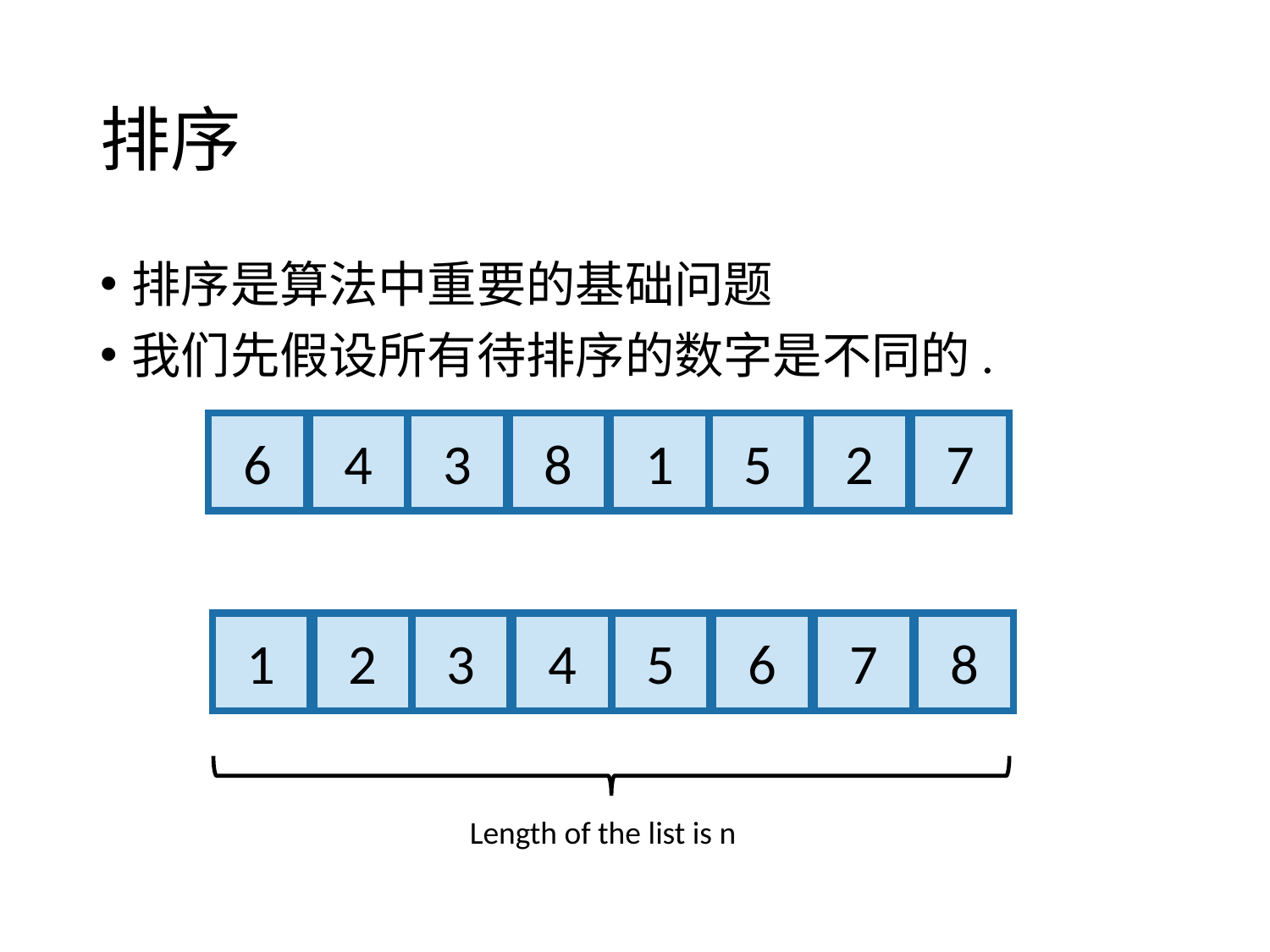

# 排序
排序是算法中重要的基础问题
我们先假设所有待排序的数字是不同的.

6
4
3
8
1
5
2
7
1
2
3
4
5
6
7
8
Length of the list is n